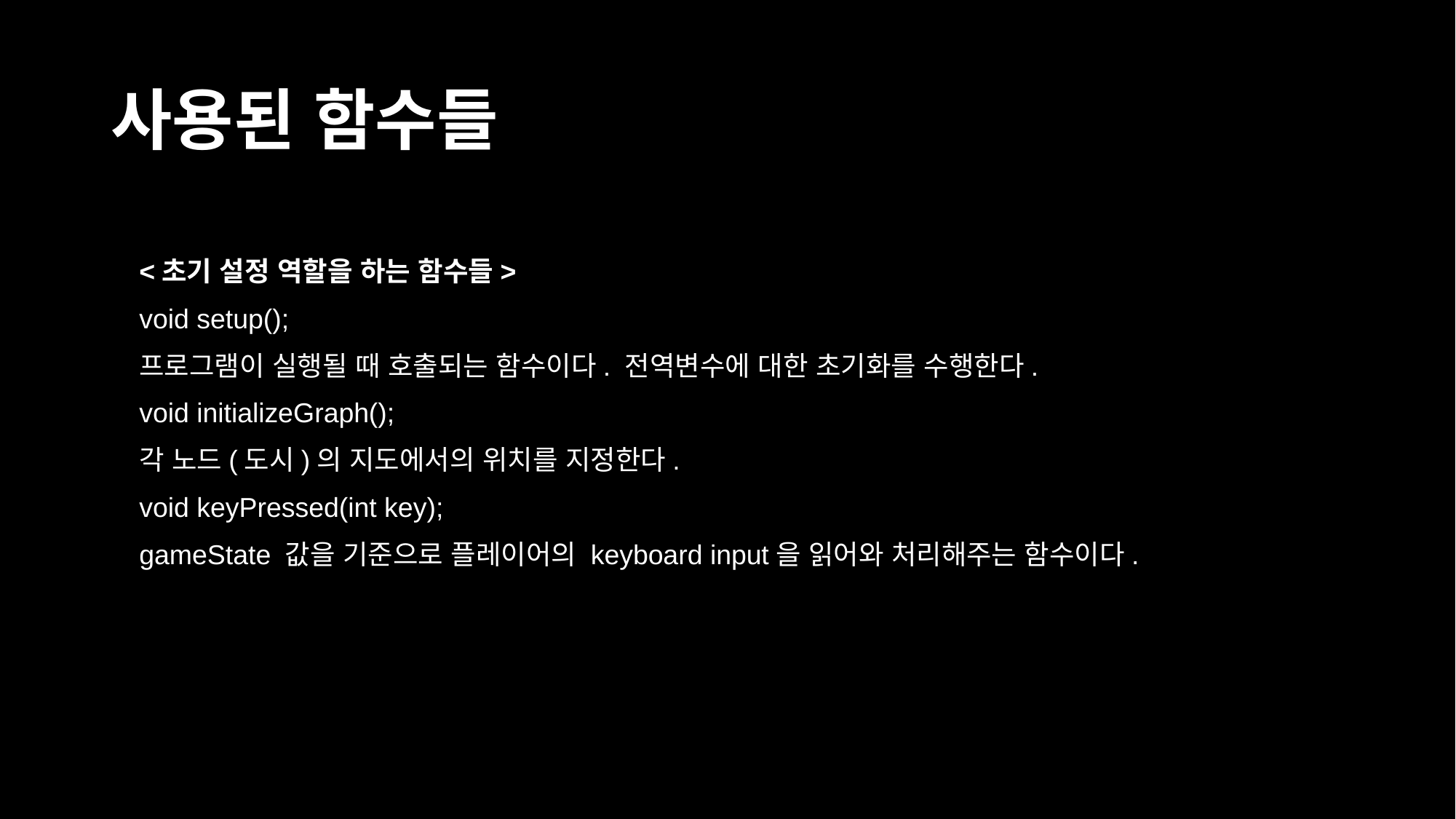

# 사용된 함수들
<초기 설정 역할을 하는 함수들>
void setup();
프로그램이 실행될 때 호출되는 함수이다. 전역변수에 대한 초기화를 수행한다.
void initializeGraph();
각 노드(도시)의 지도에서의 위치를 지정한다.
void keyPressed(int key);
gameState 값을 기준으로 플레이어의 keyboard input을 읽어와 처리해주는 함수이다.